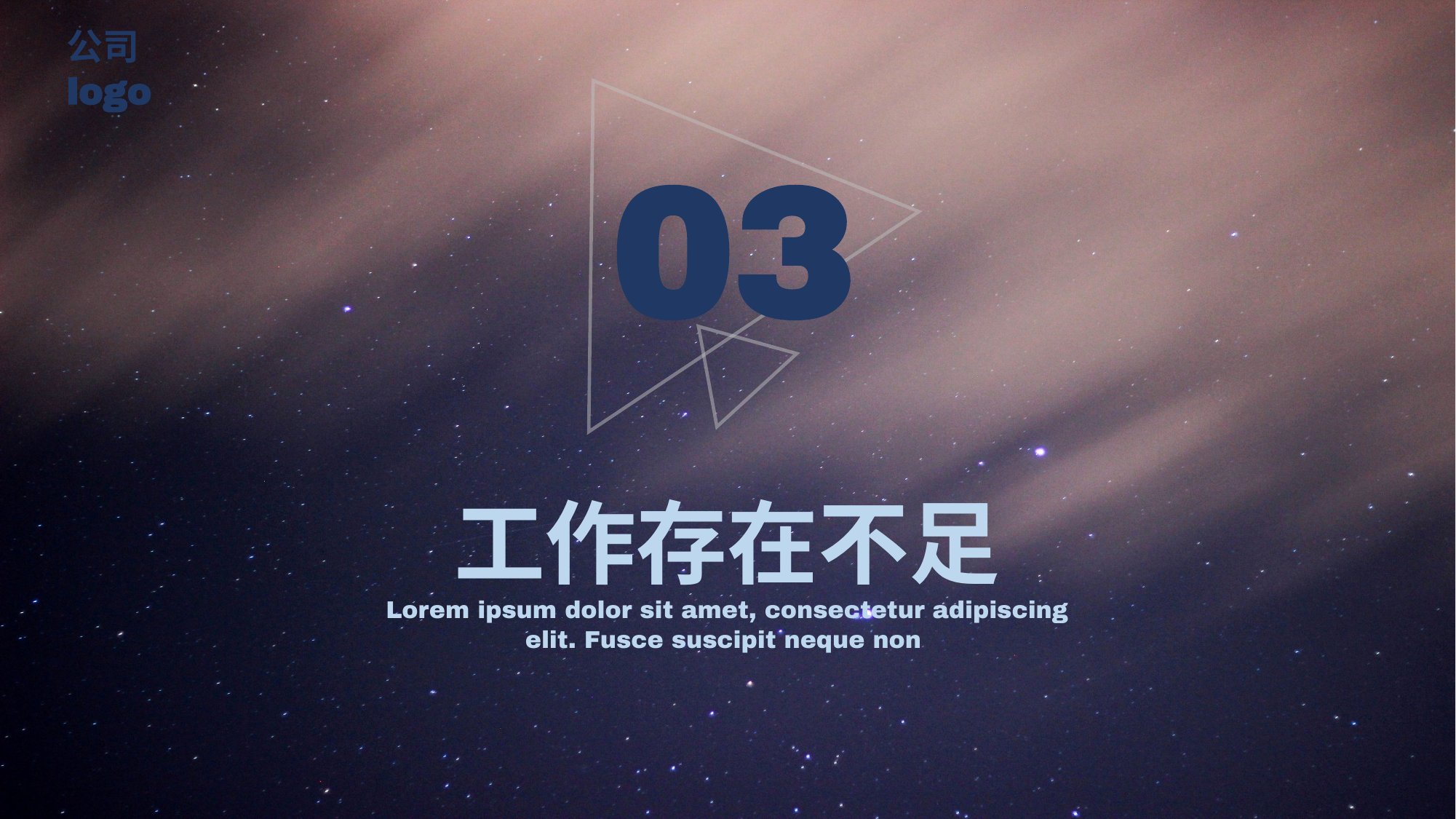

公司logo

03

工作存在不足

Lorem ipsum dolor sit amet, consectetur adipiscing elit. Fusce suscipit neque non